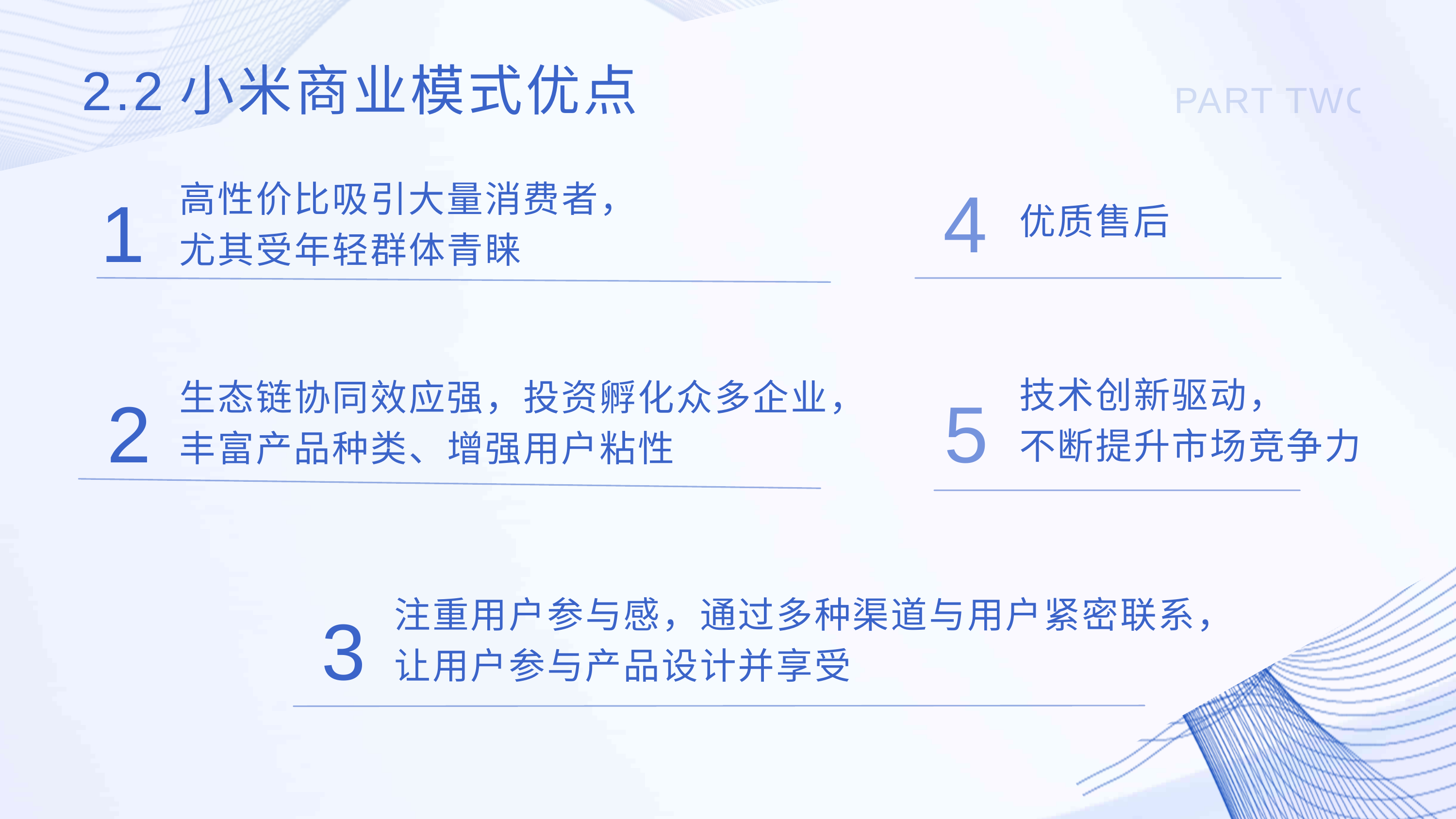

2.2小米商业模式优点
PART TWO
4
1
高性价比吸引大量消费者，
尤其受年轻群体青睐
优质售后

技术创新驱动，
不断提升市场竞争力
生态链协同效应强，投资孵化众多企业，
丰富产品种类、增强用户粘性
2
5

注重用户参与感，通过多种渠道与用户紧密联系，
让用户参与产品设计并享受
3